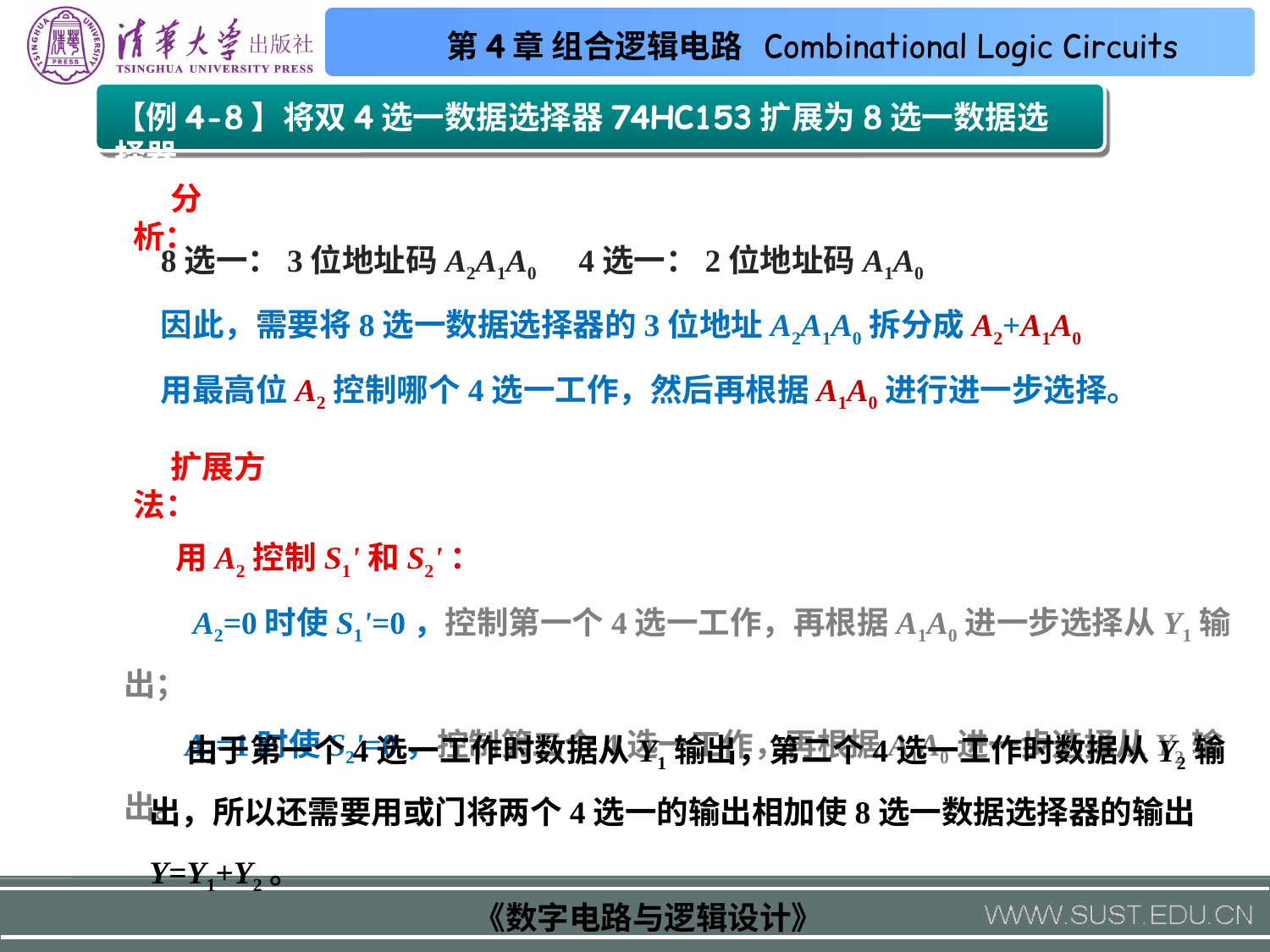

【例4-8】将双4选一数据选择器74HC153扩展为8选一数据选择器。
分析：
8选一：3位地址码A2A1A0         4选一：2位地址码A1A0
因此，需要将8选一数据选择器的3位地址A2A1A0拆分成A2+A1A0
用最高位A2控制哪个4选一工作，然后再根据A1A0进行进一步选择。
扩展方法：
 用A2控制S1'和S2'：
    A2=0时使S1'=0，控制第一个4选一工作，再根据A1A0进一步选择从Y1输出；
   A2=1时使S2'=0，控制第二个4选一工作，再根据A1A0进一步选择从Y2输出。
由于第一个4选一工作时数据从Y1输出，第二个4选一工作时数据从Y2输出，所以还需要用或门将两个4选一的输出相加使8选一数据选择器的输出Y=Y1+Y2。